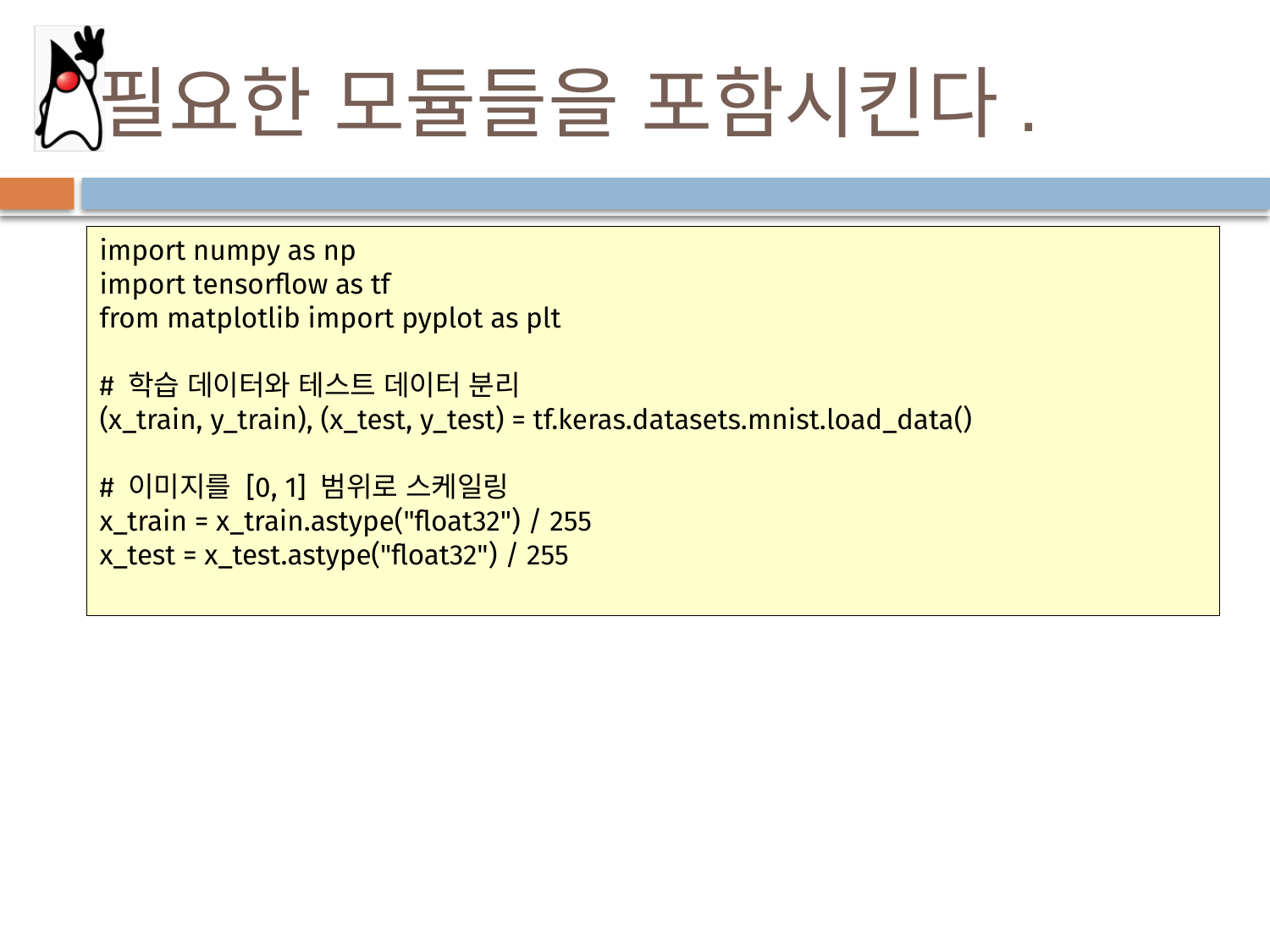

# 필요한 모듈들을 포함시킨다.
import numpy as np
import tensorflow as tf
from matplotlib import pyplot as plt

# 학습 데이터와 테스트 데이터 분리
(x_train, y_train), (x_test, y_test) = tf.keras.datasets.mnist.load_data()

# 이미지를 [0, 1] 범위로 스케일링
x_train = x_train.astype("float32") / 255
x_test = x_test.astype("float32") / 255